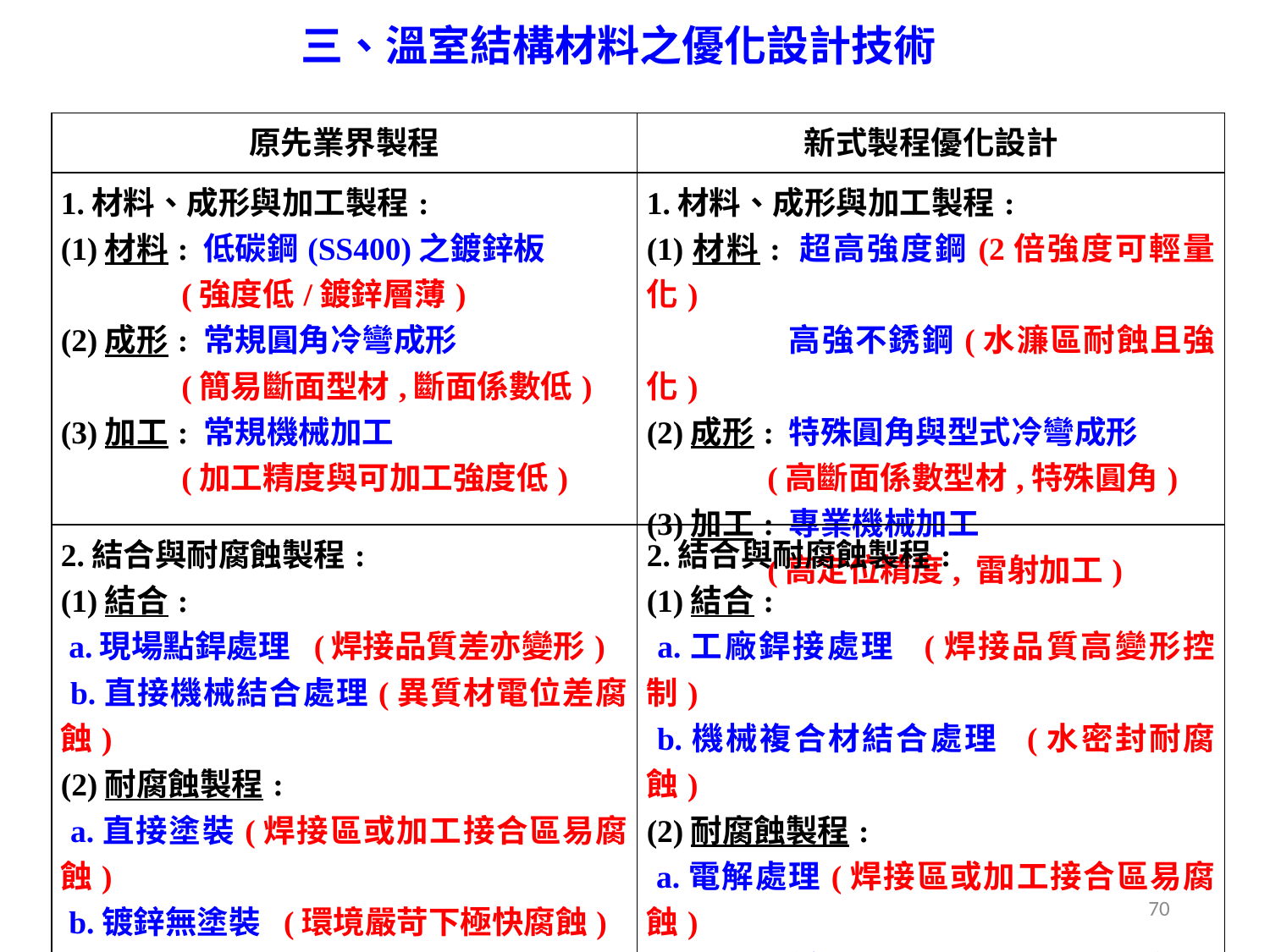

三、溫室結構材料之優化設計技術
| 原先業界製程 | 新式製程優化設計 |
| --- | --- |
| 1.材料、成形與加工製程: (1)材料: 低碳鋼(SS400)之鍍鋅板 (強度低/鍍鋅層薄) (2)成形: 常規圓角冷彎成形 (簡易斷面型材,斷面係數低) (3)加工: 常規機械加工 (加工精度與可加工強度低) | 1.材料、成形與加工製程: (1)材料: 超高強度鋼(2倍強度可輕量化) 高強不銹鋼(水濂區耐蝕且強化) (2)成形: 特殊圓角與型式冷彎成形 (高斷面係數型材,特殊圓角) (3)加工: 專業機械加工 (高定位精度, 雷射加工) |
| 2.結合與耐腐蝕製程: (1)結合: a.現場點銲處理 (焊接品質差亦變形) b.直接機械結合處理(異質材電位差腐蝕) (2)耐腐蝕製程: a.直接塗裝(焊接區或加工接合區易腐蝕) b.镀鋅無塗裝 (環境嚴苛下極快腐蝕) | 2.結合與耐腐蝕製程: (1)結合: a.工廠銲接處理 (焊接品質高變形控制) b.機械複合材結合處理 (水密封耐腐蝕) (2)耐腐蝕製程: a.電解處理(焊接區或加工接合區易腐蝕) b.後熱浸鍍處理(加工及焊接區耐蝕強化) c.後塗裝處理(耐蝕強化壽命長) |
70